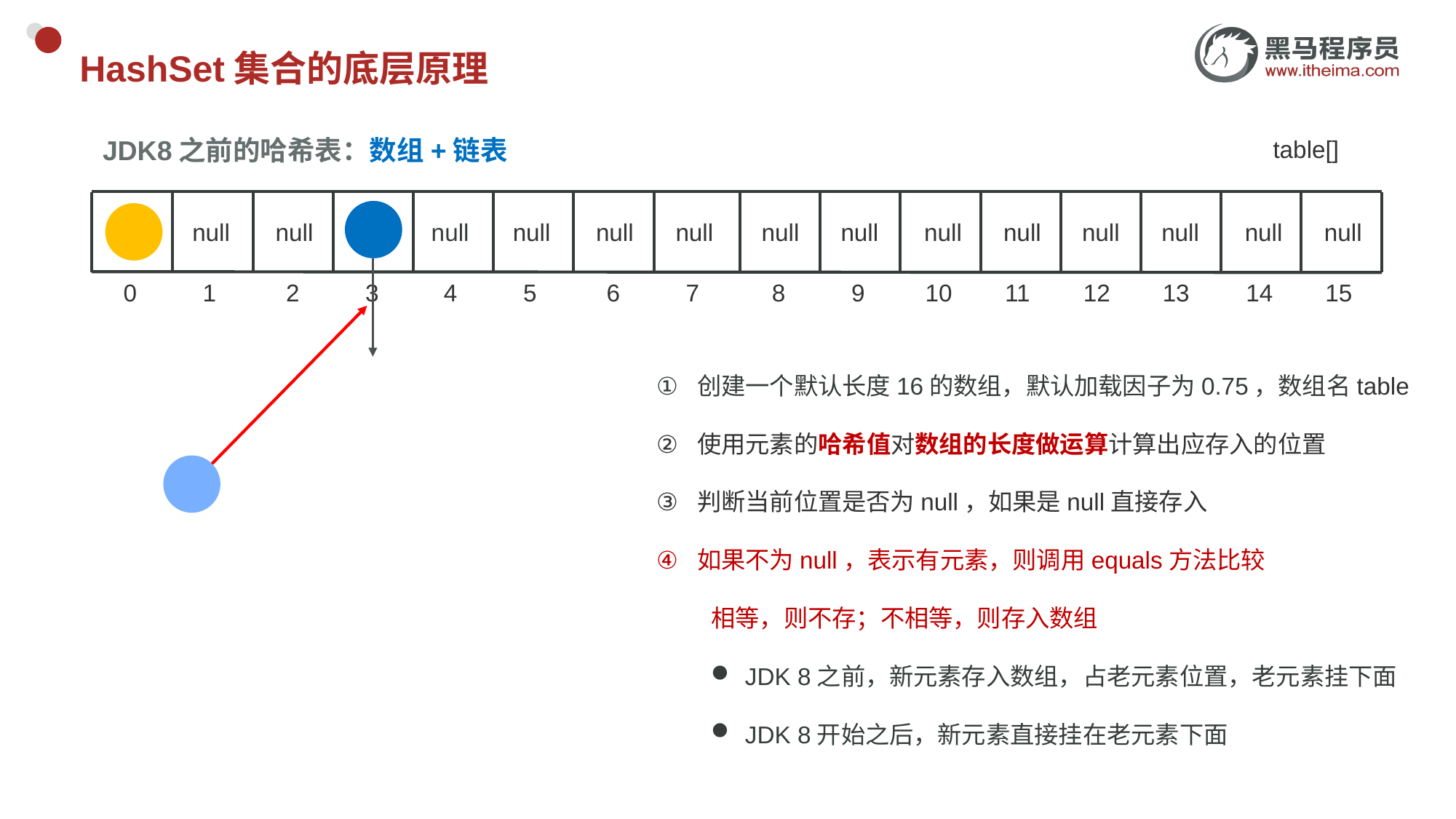

# HashSet集合的底层原理
JDK8之前的哈希表：数组+链表
table[]

null
null
null
null
null
null
null
null
null
null
null
null
null
null
null
0
1
2
3
4
5
6
7
8
9
10
11
12
13
14
15
创建一个默认长度16的数组，默认加载因子为0.75，数组名table
使用元素的哈希值对数组的长度做运算计算出应存入的位置
判断当前位置是否为null，如果是null直接存入
如果不为null，表示有元素，则调用equals方法比较
         相等，则不存；不相等，则存入数组
JDK 8之前，新元素存入数组，占老元素位置，老元素挂下面
JDK 8开始之后，新元素直接挂在老元素下面